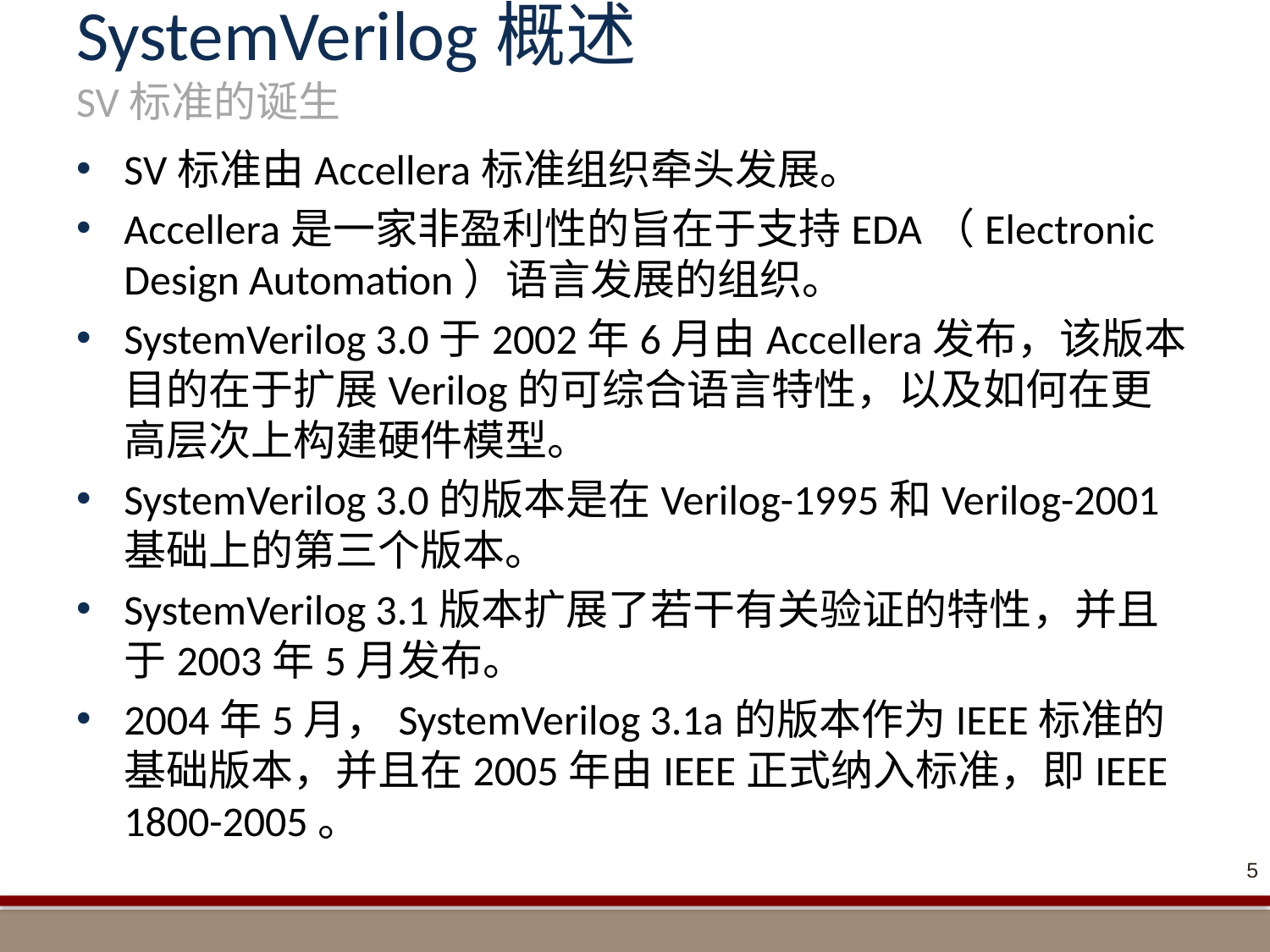

# SystemVerilog概述 SV标准的诞生
SV标准由Accellera标准组织牵头发展。
Accellera是一家非盈利性的旨在于支持EDA（Electronic Design Automation）语言发展的组织。
SystemVerilog 3.0于2002年6月由Accellera发布，该版本目的在于扩展Verilog的可综合语言特性，以及如何在更高层次上构建硬件模型。
SystemVerilog 3.0的版本是在Verilog-1995和Verilog-2001基础上的第三个版本。
SystemVerilog 3.1版本扩展了若干有关验证的特性，并且于2003年5月发布。
2004年5月，SystemVerilog 3.1a的版本作为IEEE标准的基础版本，并且在2005年由IEEE正式纳入标准，即IEEE 1800-2005。
5